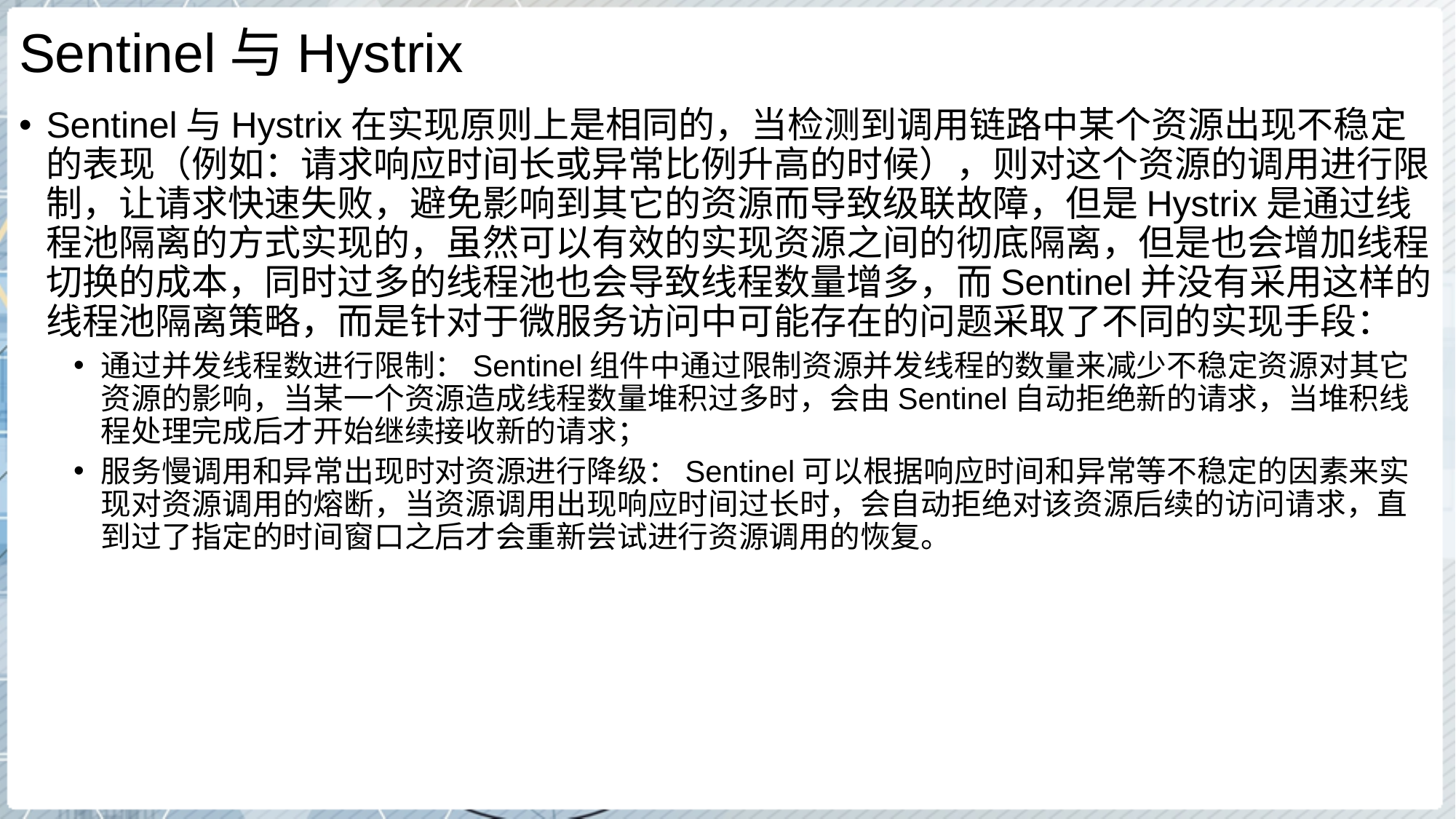

# Sentinel与Hystrix
Sentinel与Hystrix在实现原则上是相同的，当检测到调用链路中某个资源出现不稳定的表现（例如：请求响应时间长或异常比例升高的时候），则对这个资源的调用进行限制，让请求快速失败，避免影响到其它的资源而导致级联故障，但是Hystrix是通过线程池隔离的方式实现的，虽然可以有效的实现资源之间的彻底隔离，但是也会增加线程切换的成本，同时过多的线程池也会导致线程数量增多，而Sentinel并没有采用这样的线程池隔离策略，而是针对于微服务访问中可能存在的问题采取了不同的实现手段：
通过并发线程数进行限制：Sentinel组件中通过限制资源并发线程的数量来减少不稳定资源对其它资源的影响，当某一个资源造成线程数量堆积过多时，会由Sentinel自动拒绝新的请求，当堆积线程处理完成后才开始继续接收新的请求；
服务慢调用和异常出现时对资源进行降级：Sentinel可以根据响应时间和异常等不稳定的因素来实现对资源调用的熔断，当资源调用出现响应时间过长时，会自动拒绝对该资源后续的访问请求，直到过了指定的时间窗口之后才会重新尝试进行资源调用的恢复。